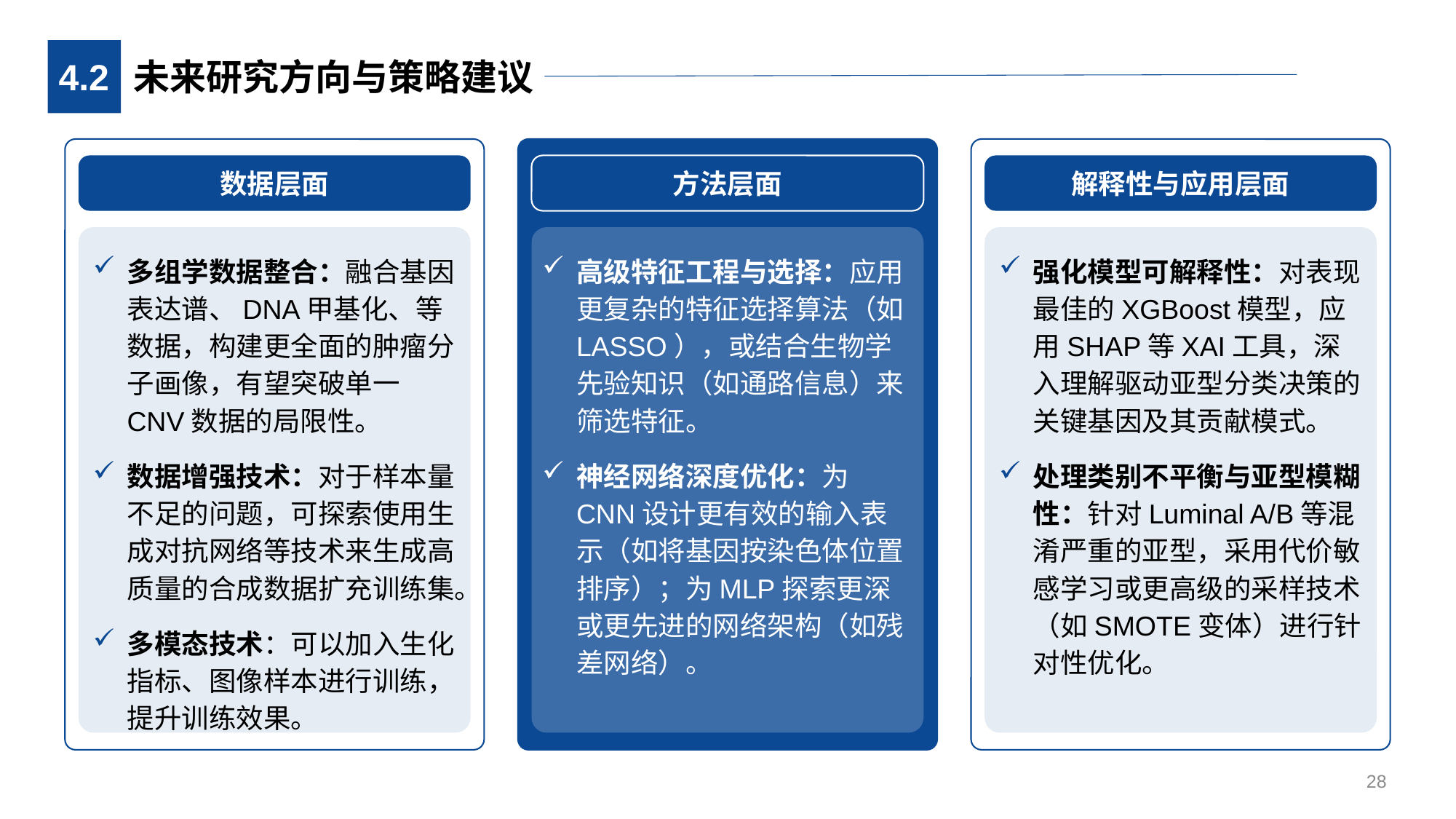

4.2
未来研究方向与策略建议

数据层面
方法层面
解释性与应用层面

多组学数据整合：融合基因表达谱、DNA甲基化、等数据，构建更全面的肿瘤分子画像，有望突破单一CNV数据的局限性。
数据增强技术：对于样本量不足的问题，可探索使用生成对抗网络等技术来生成高质量的合成数据扩充训练集。
多模态技术：可以加入生化指标、图像样本进行训练，提升训练效果。
高级特征工程与选择：应用更复杂的特征选择算法（如LASSO），或结合生物学先验知识（如通路信息）来筛选特征。
神经网络深度优化：为CNN设计更有效的输入表示（如将基因按染色体位置排序）；为MLP探索更深或更先进的网络架构（如残差网络）。
强化模型可解释性：对表现最佳的XGBoost模型，应用SHAP等XAI工具，深入理解驱动亚型分类决策的关键基因及其贡献模式。
处理类别不平衡与亚型模糊性：针对Luminal A/B等混淆严重的亚型，采用代价敏感学习或更高级的采样技术（如SMOTE变体）进行针对性优化。
28